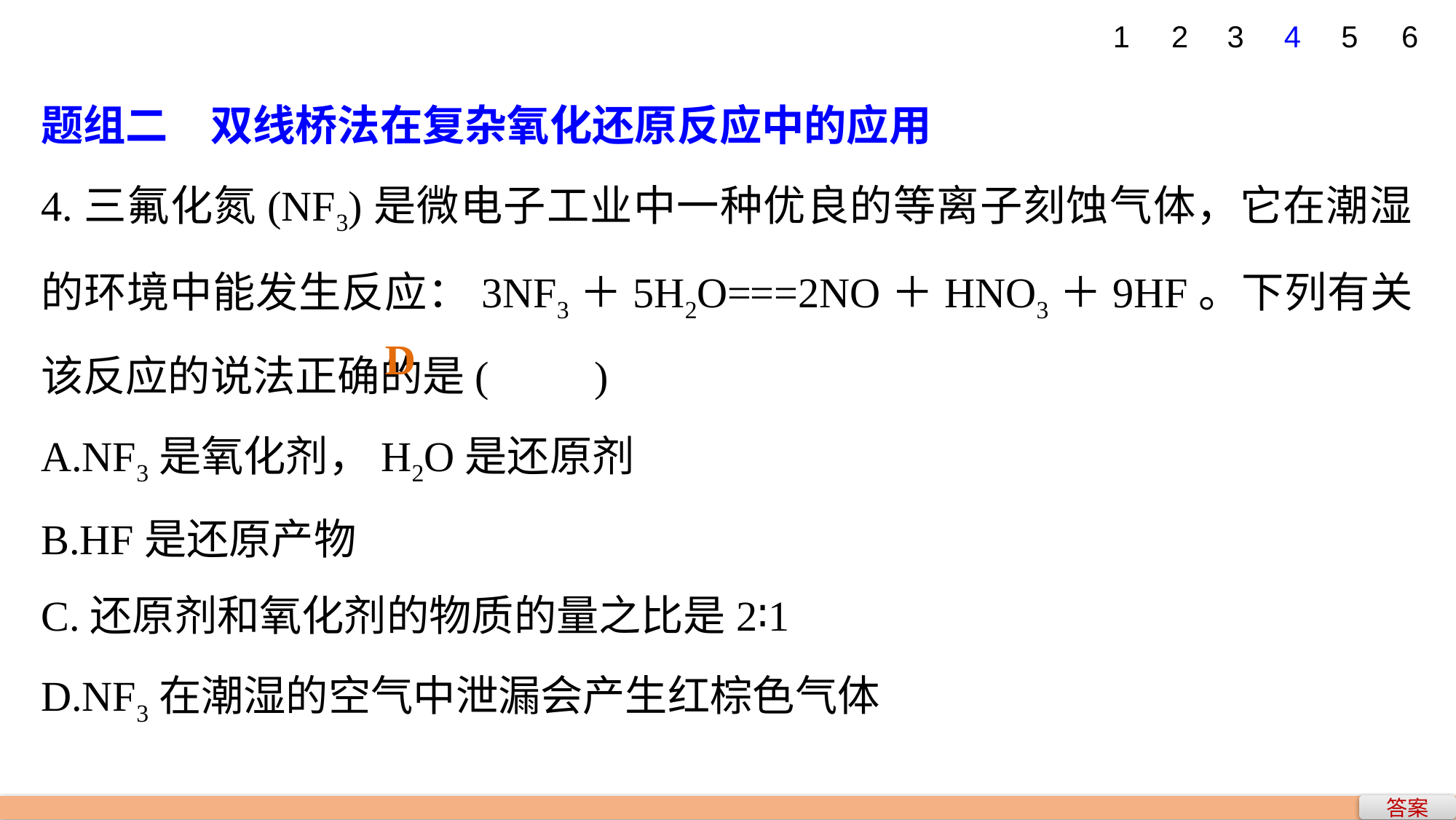

1
2
3
4
5
6
题组二　双线桥法在复杂氧化还原反应中的应用
4.三氟化氮(NF3)是微电子工业中一种优良的等离子刻蚀气体，它在潮湿的环境中能发生反应：3NF3＋5H2O===2NO＋HNO3＋9HF。下列有关该反应的说法正确的是(　　)
A.NF3是氧化剂，H2O是还原剂
B.HF是还原产物
C.还原剂和氧化剂的物质的量之比是2∶1
D.NF3在潮湿的空气中泄漏会产生红棕色气体
D
答案